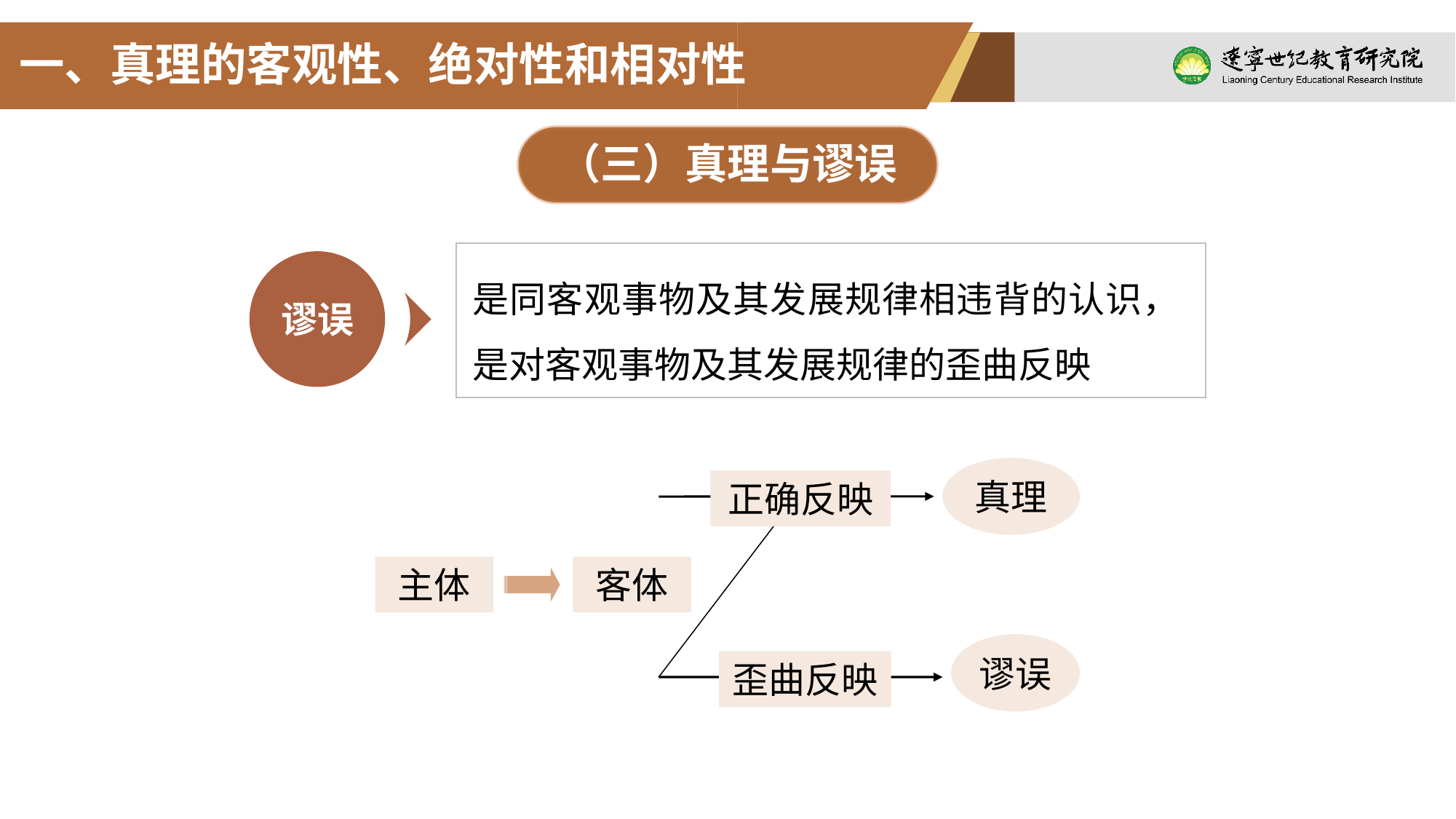

一、真理的客观性、绝对性和相对性
（三）真理与谬误

是同客观事物及其发展规律相违背的认识，是对客观事物及其发展规律的歪曲反映

谬误
真理
正确反映

主体
客体

谬误
歪曲反映